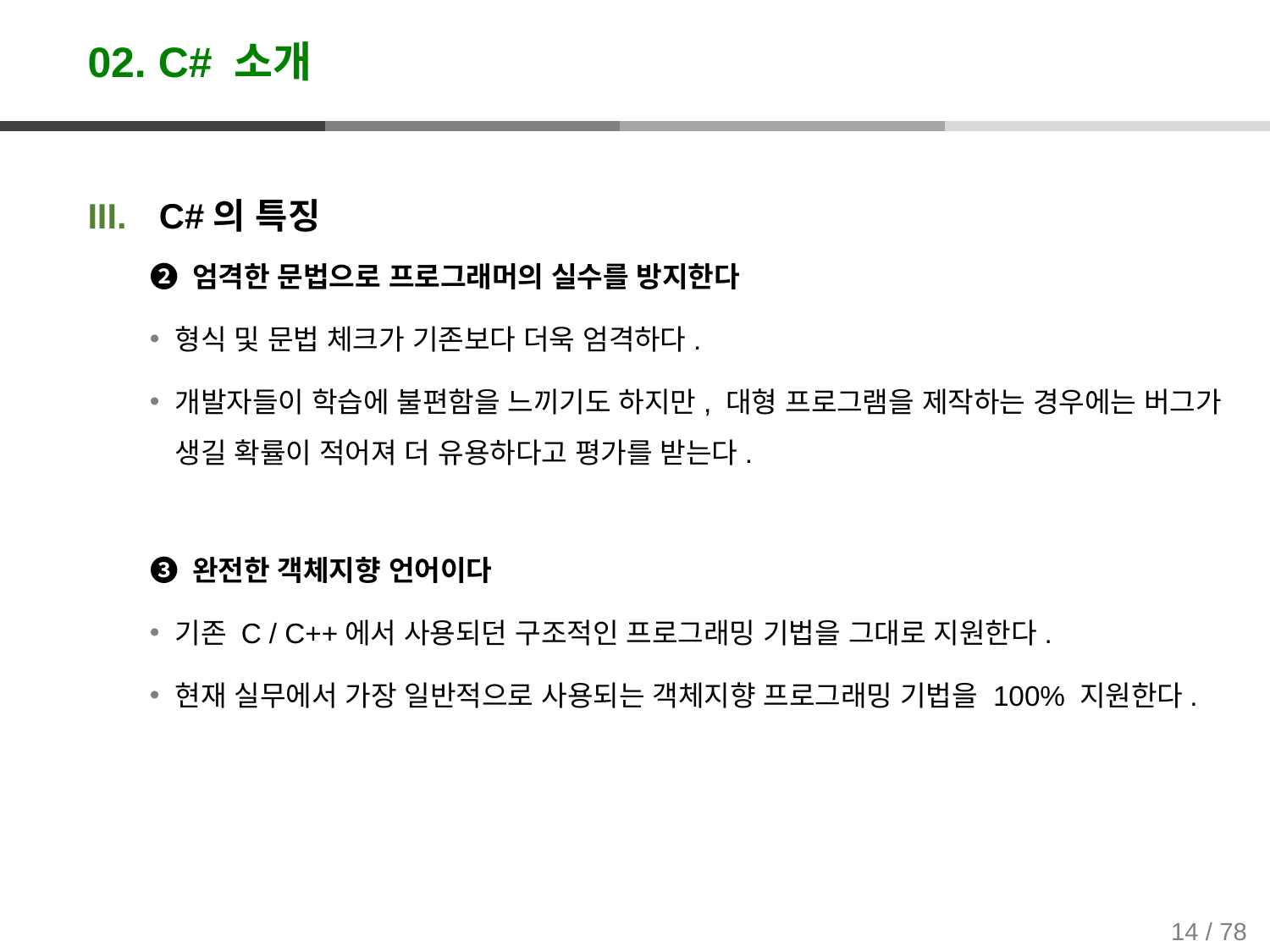

# 02. C# 소개
C#의 특징
❷ 엄격한 문법으로 프로그래머의 실수를 방지한다
형식 및 문법 체크가 기존보다 더욱 엄격하다.
개발자들이 학습에 불편함을 느끼기도 하지만, 대형 프로그램을 제작하는 경우에는 버그가 생길 확률이 적어져 더 유용하다고 평가를 받는다.

❸ 완전한 객체지향 언어이다
기존 C / C++에서 사용되던 구조적인 프로그래밍 기법을 그대로 지원한다.
현재 실무에서 가장 일반적으로 사용되는 객체지향 프로그래밍 기법을 100% 지원한다.